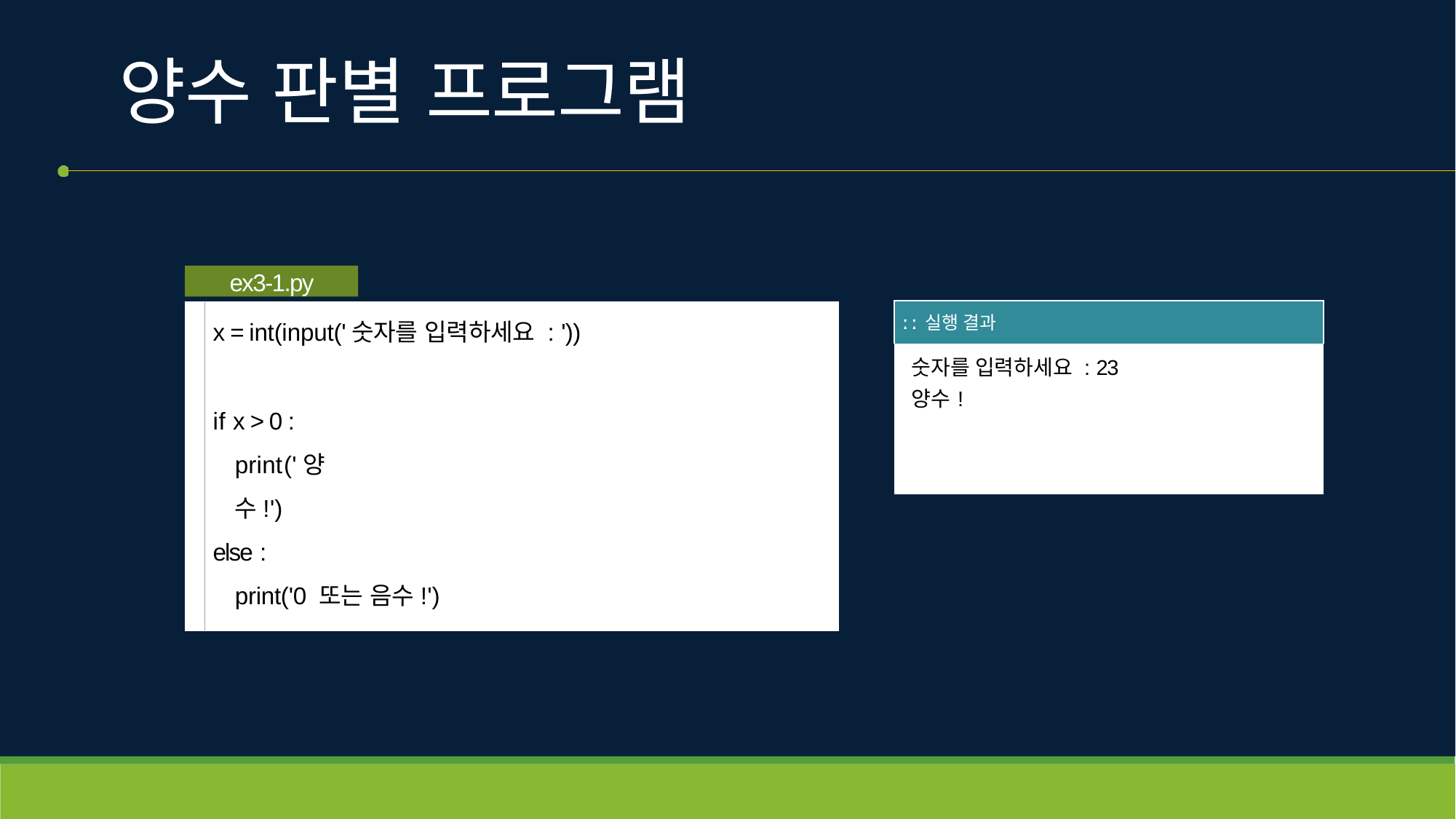

# 양수 판별 프로그램

ex3-1.py
| ː ː 실행 결과 |
| --- |
| 숫자를 입력하세요 : 23 양수! |

x = int(input('숫자를 입력하세요 : '))

if x > 0 :  print('양수!')
else :
print('0 또는 음수!')